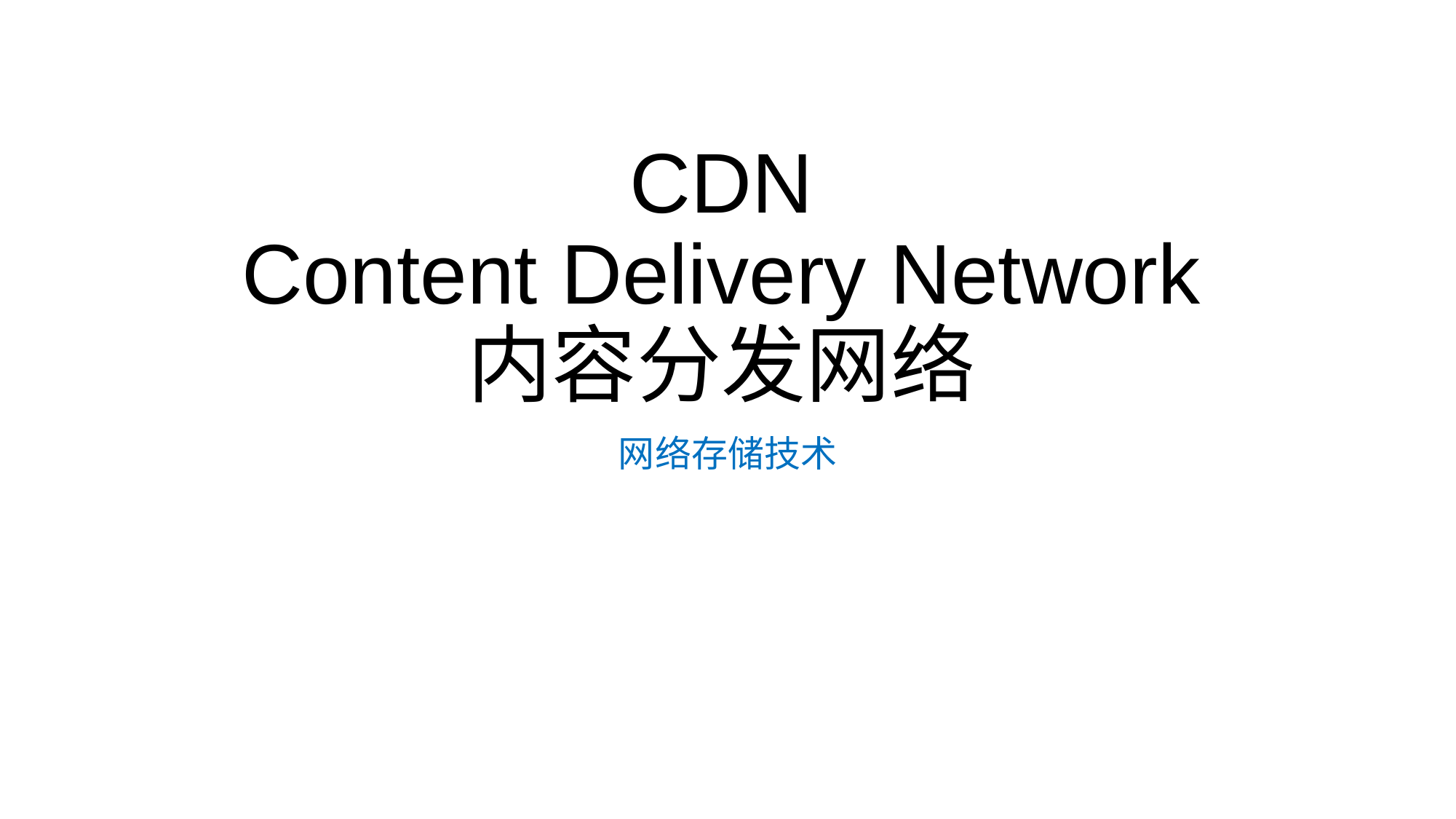

# CDN Content Delivery Network 内容分发网络
网络存储技术